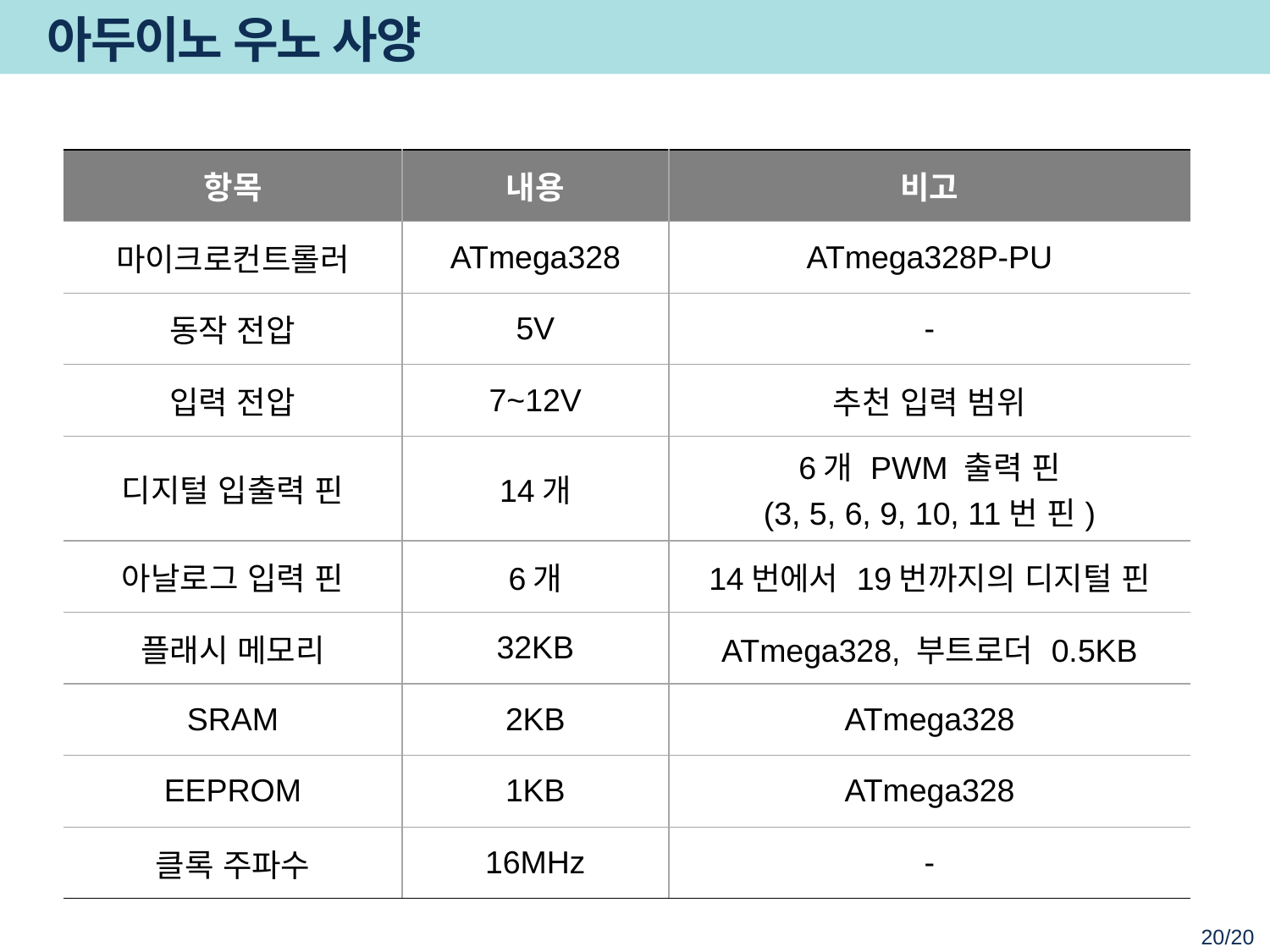

# 아두이노 우노 사양
| 항목 | 내용 | 비고 |
| --- | --- | --- |
| 마이크로컨트롤러 | ATmega328 | ATmega328P-PU |
| 동작 전압 | 5V | - |
| 입력 전압 | 7~12V | 추천 입력 범위 |
| 디지털 입출력 핀 | 14개 | 6개 PWM 출력 핀 (3, 5, 6, 9, 10, 11번 핀) |
| 아날로그 입력 핀 | 6개 | 14번에서 19번까지의 디지털 핀 |
| 플래시 메모리 | 32KB | ATmega328, 부트로더 0.5KB |
| SRAM | 2KB | ATmega328 |
| EEPROM | 1KB | ATmega328 |
| 클록 주파수 | 16MHz | - |